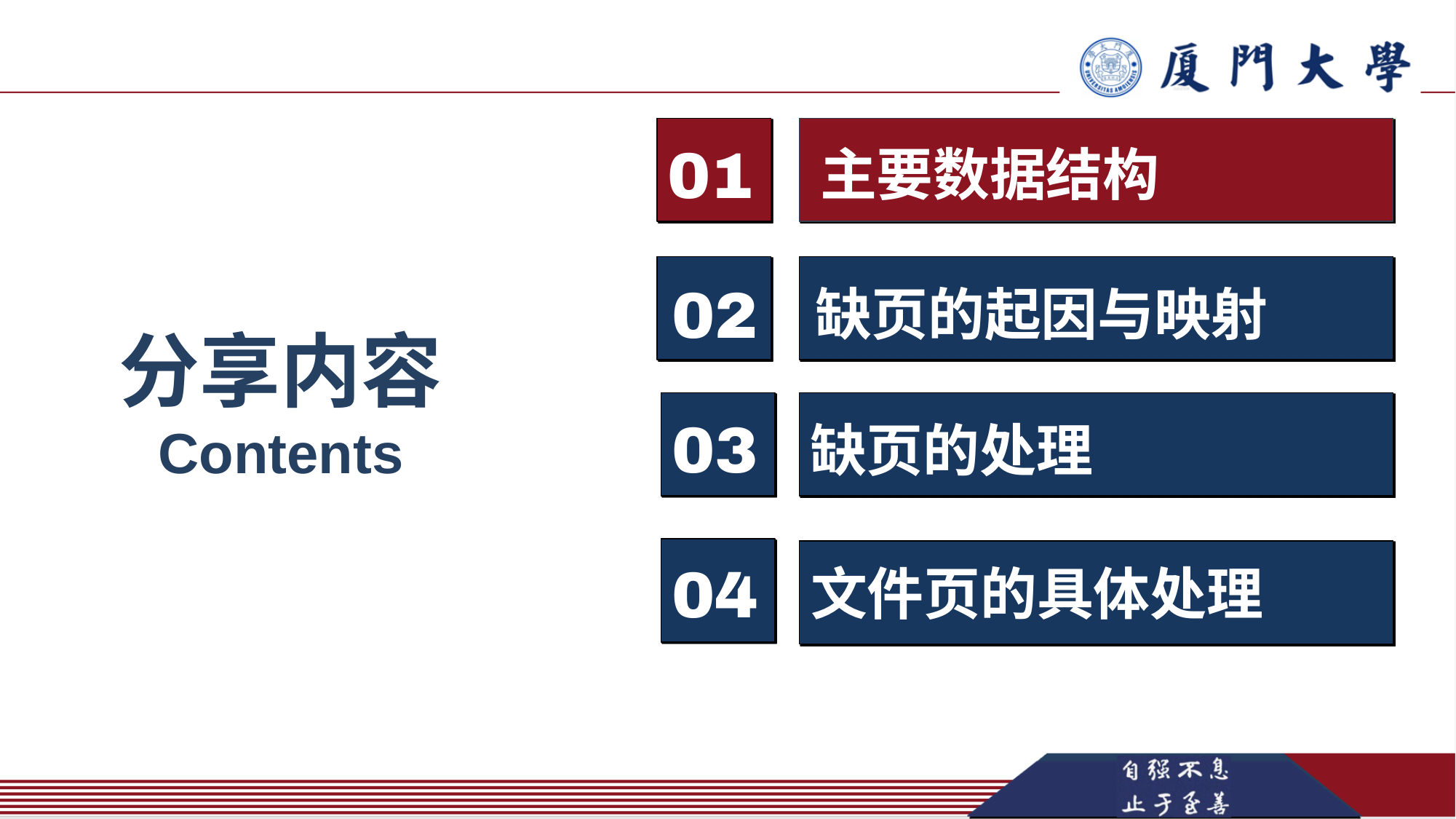

01
主要数据结构

02
缺页的起因与映射
分享内容
Contents

03
缺页的处理

04
文件页的具体处理